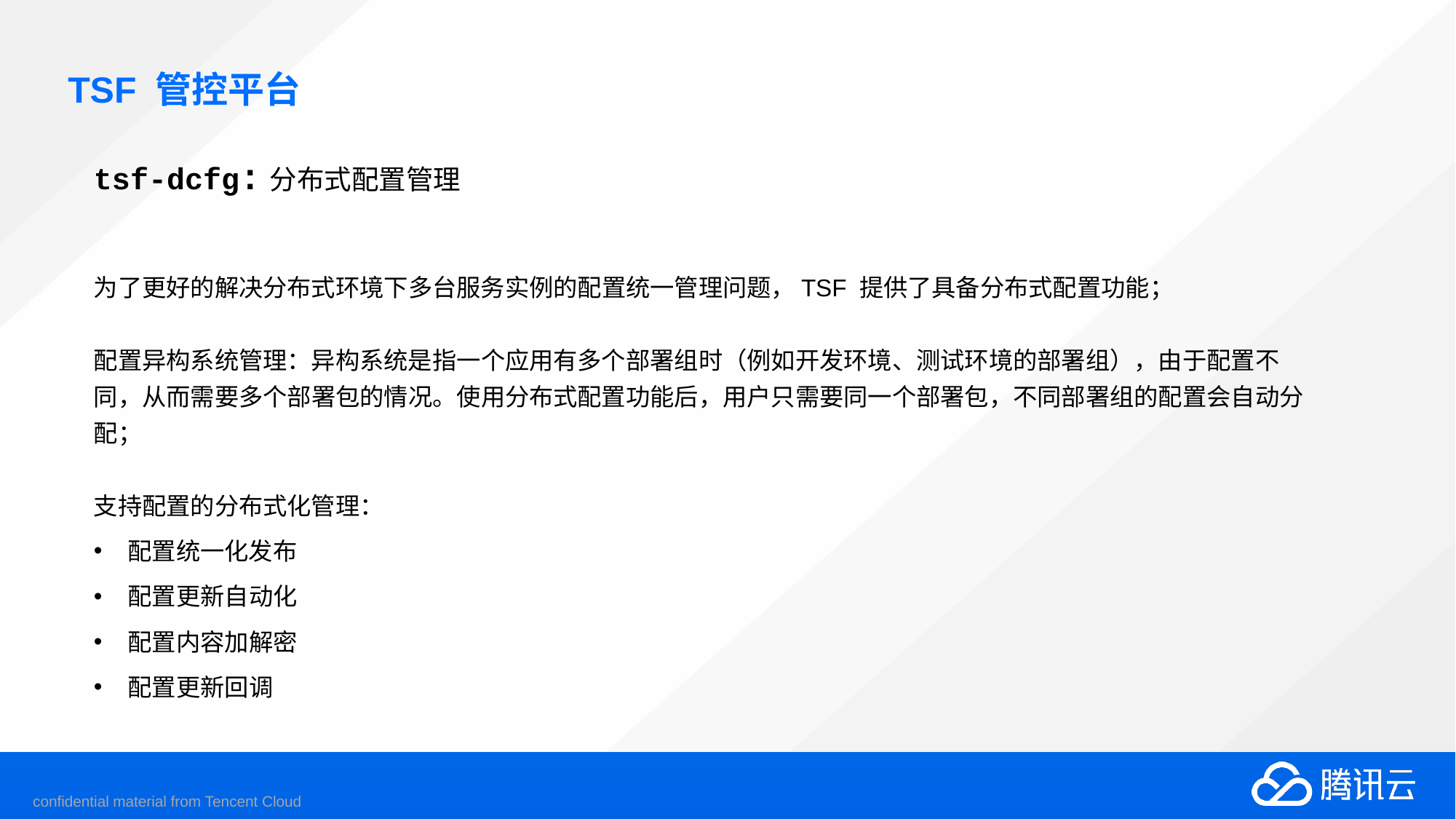

# TSF 管控平台
tsf-dcfg:分布式配置管理

为了更好的解决分布式环境下多台服务实例的配置统一管理问题，TSF 提供了具备分布式配置功能；

配置异构系统管理：异构系统是指一个应用有多个部署组时（例如开发环境、测试环境的部署组），由于配置不同，从而需要多个部署包的情况。使用分布式配置功能后，用户只需要同一个部署包，不同部署组的配置会自动分配；

支持配置的分布式化管理：
配置统一化发布
配置更新自动化
配置内容加解密
配置更新回调